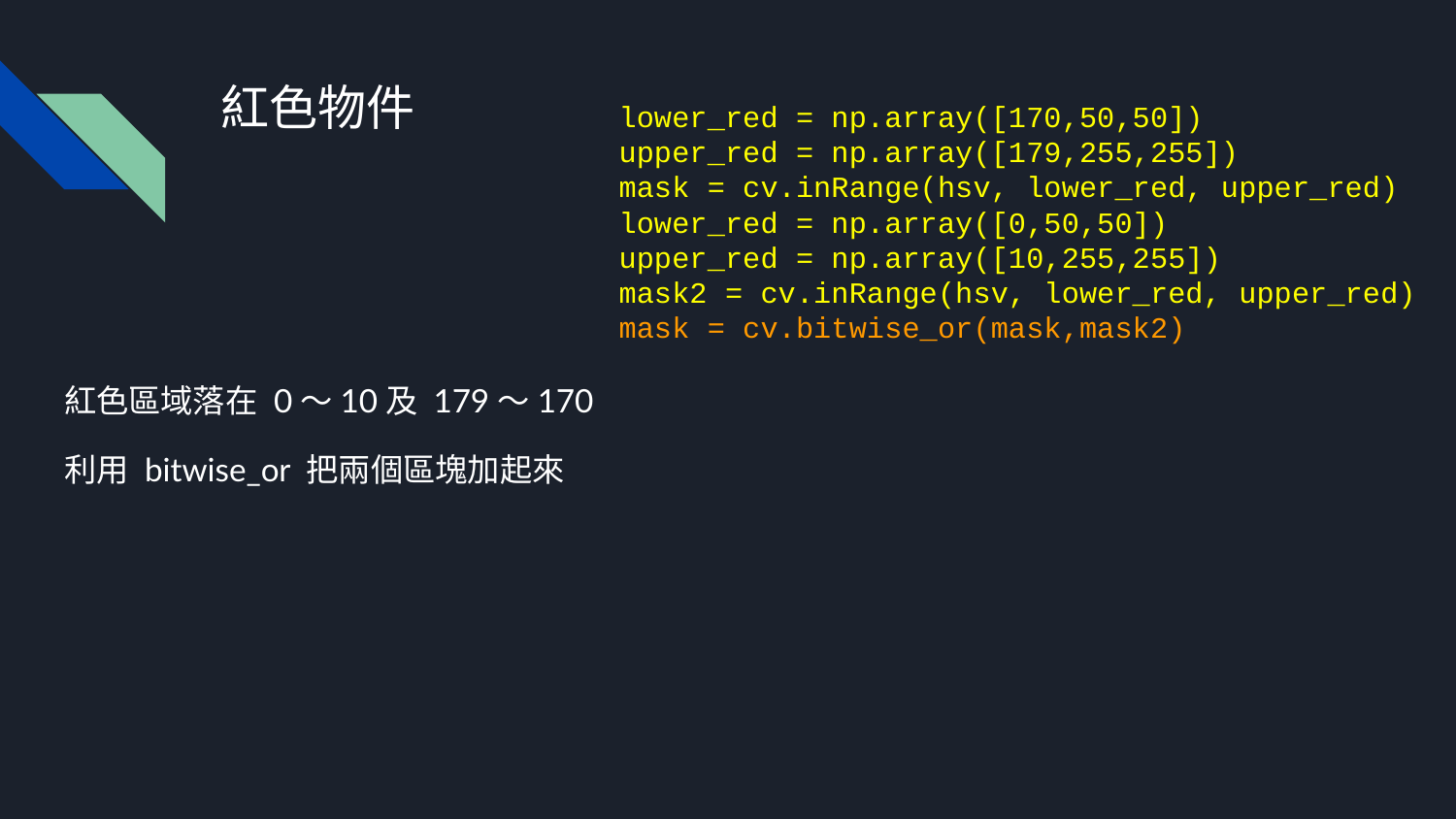

# 紅色物件
lower_red = np.array([170,50,50])
upper_red = np.array([179,255,255])
mask = cv.inRange(hsv, lower_red, upper_red)
lower_red = np.array([0,50,50])
upper_red = np.array([10,255,255])
mask2 = cv.inRange(hsv, lower_red, upper_red)
mask = cv.bitwise_or(mask,mask2)
紅色區域落在 0～10及 179～170
利用 bitwise_or 把兩個區塊加起來